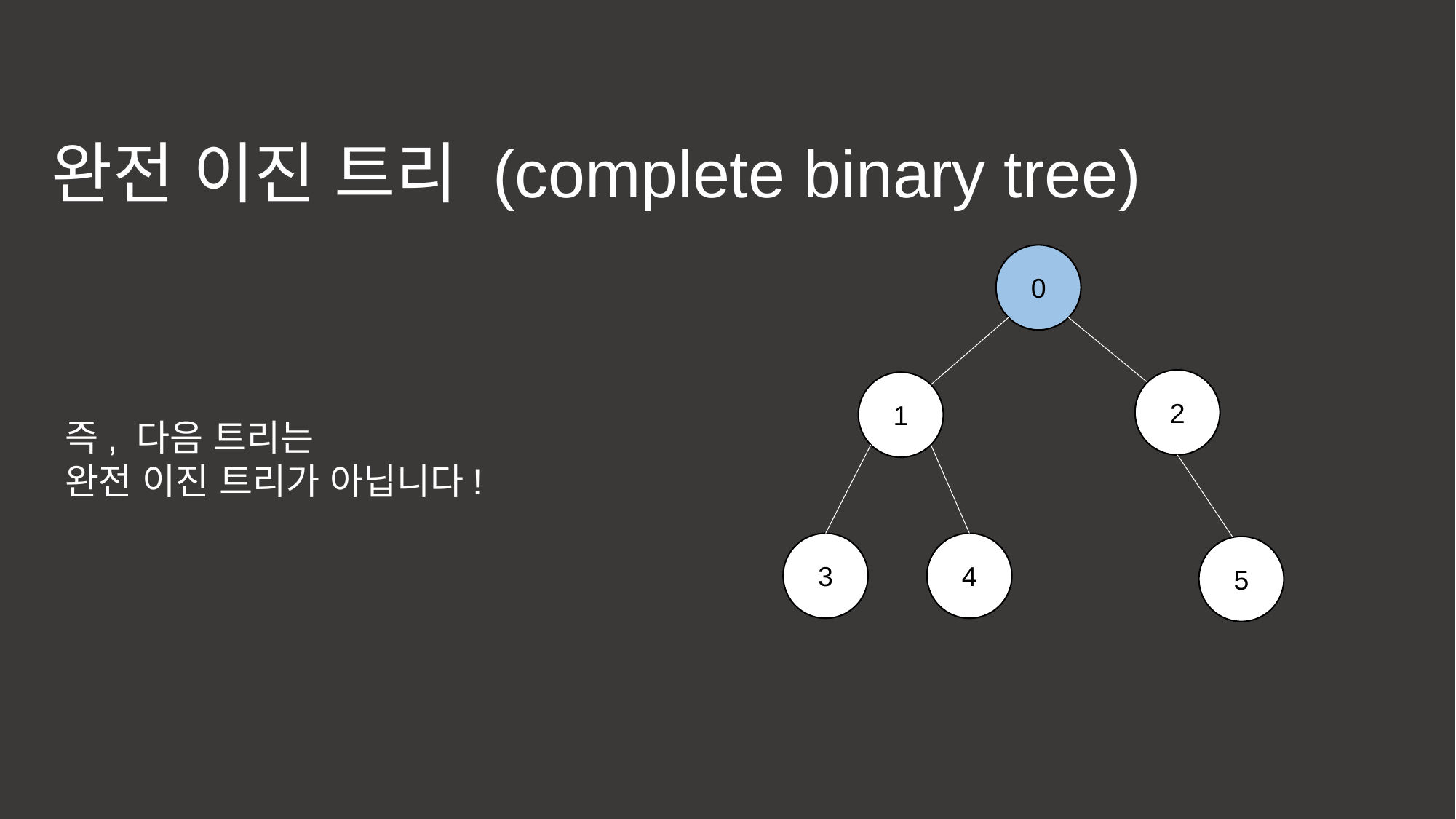

완전 이진 트리 (complete binary tree)
0
2
1
즉, 다음 트리는
완전 이진 트리가 아닙니다!
3
4
5